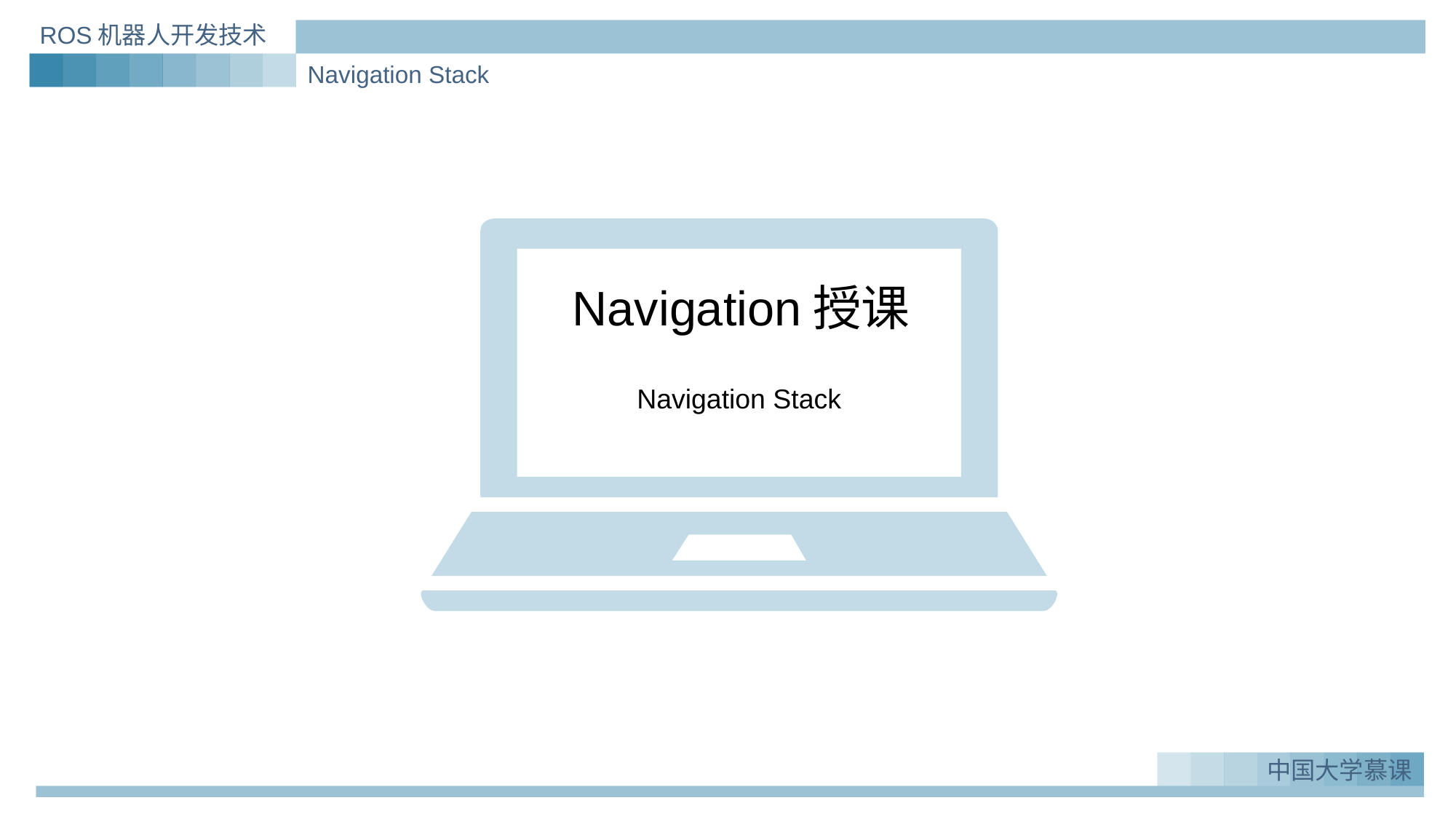

ROS机器人开发技术
Navigation Stack

Navigation授课
Navigation Stack

中国大学慕课